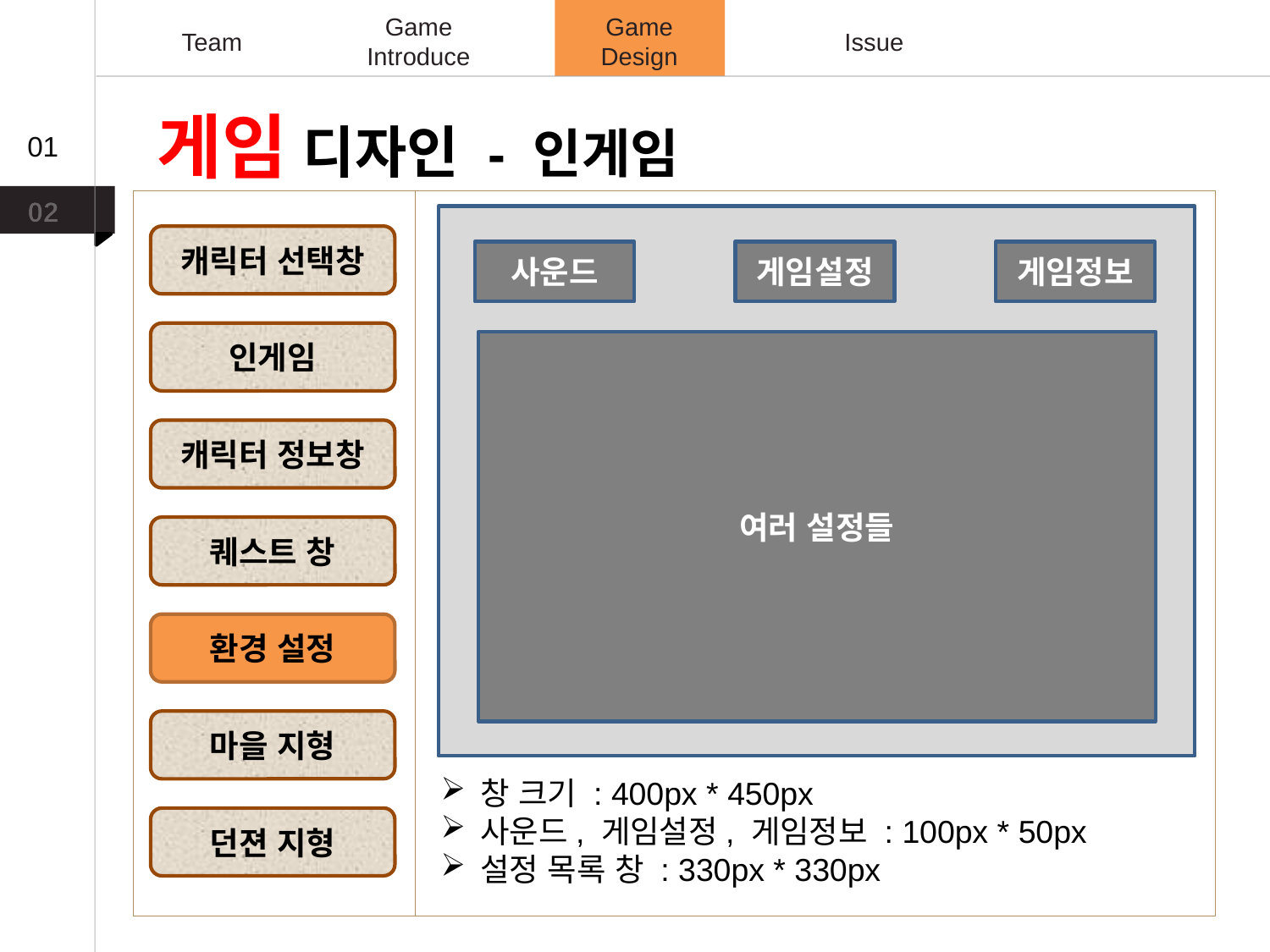

Game
Introduce
Game
Design
Team
Issue
게임 디자인 - 인게임
01

02

캐릭터 선택창

사운드
게임설정
게임정보
인게임
여러 설정들
캐릭터 정보창
퀘스트 창
환경 설정
마을 지형
창 크기 : 400px * 450px
사운드, 게임설정, 게임정보 : 100px * 50px
설정 목록 창 : 330px * 330px
던젼 지형